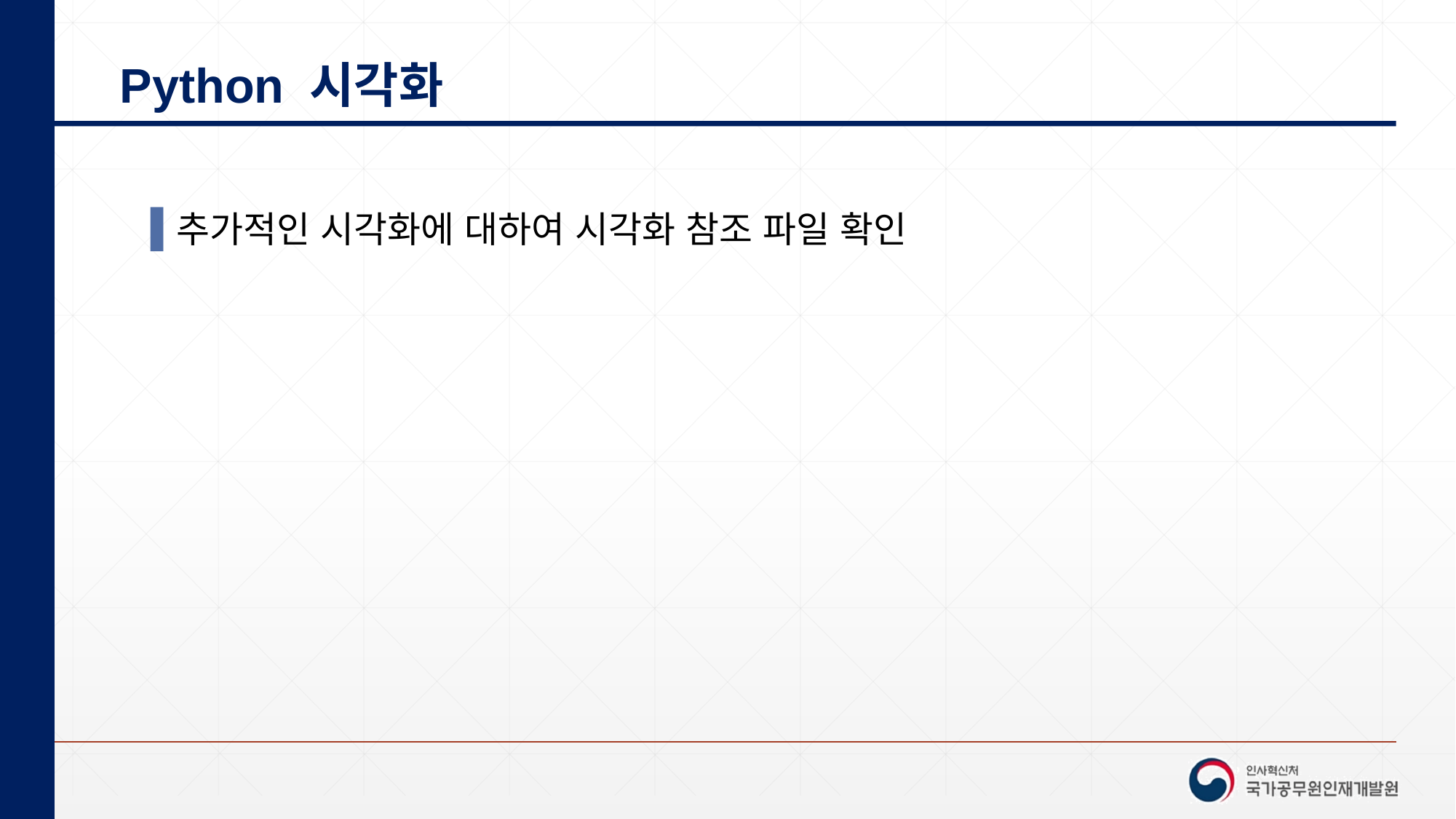

# Python 시각화
추가적인 시각화에 대하여 시각화 참조 파일 확인